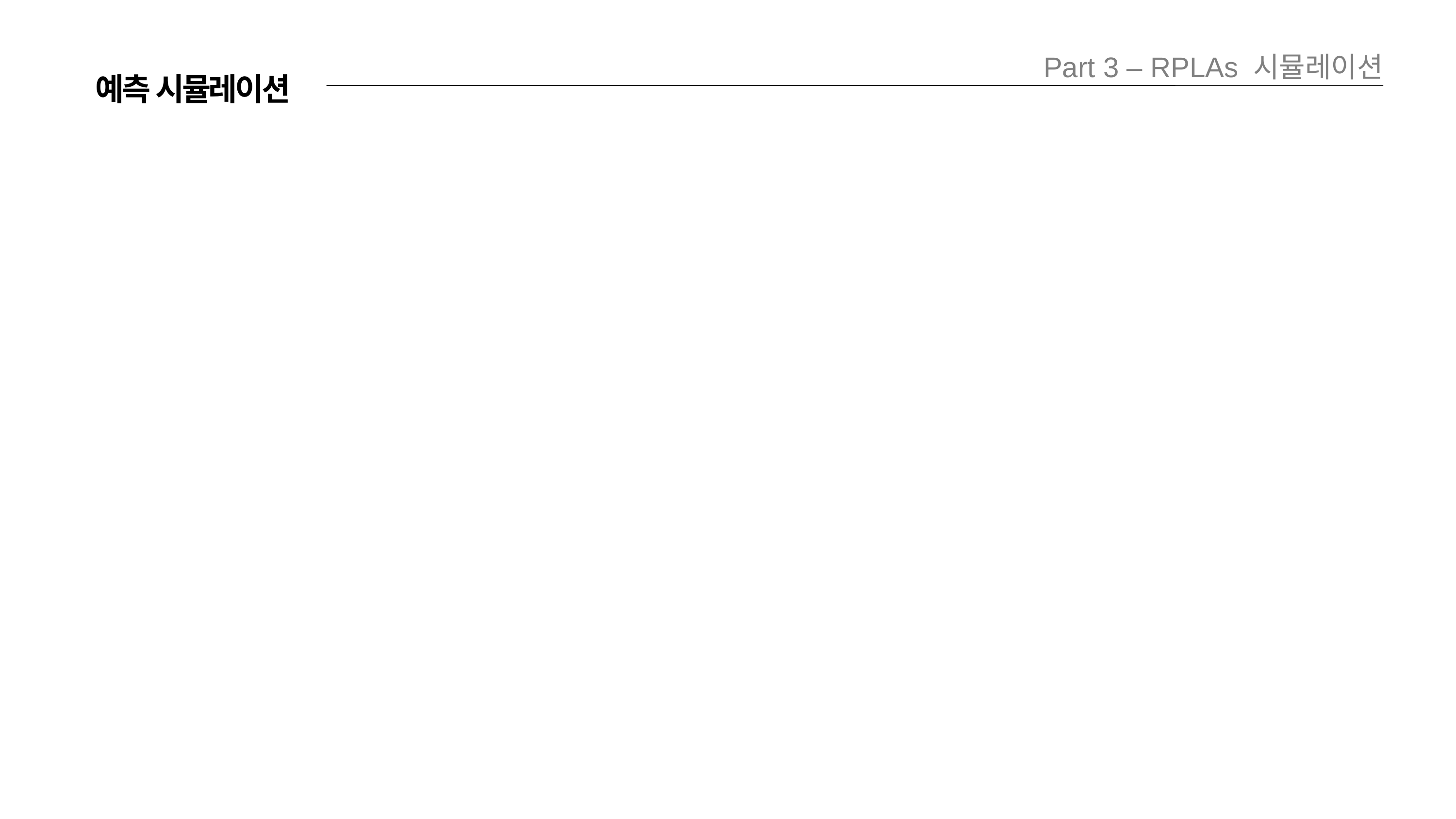

Part 3 – RPLAs 시뮬레이션

예측 시뮬레이션